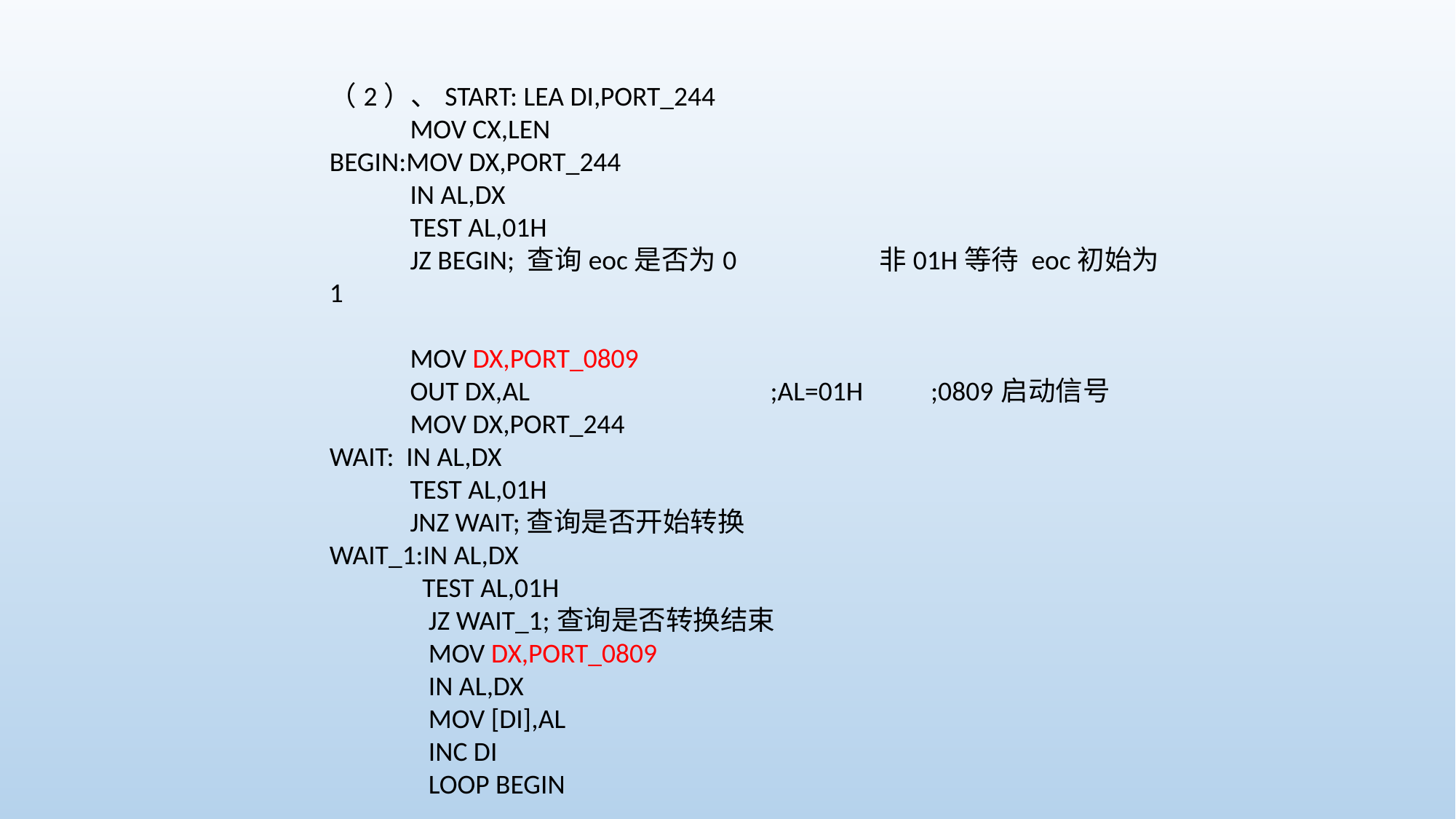

（2）、START: LEA DI,PORT_244
             MOV CX,LEN
BEGIN:MOV DX,PORT_244
             IN AL,DX
             TEST AL,01H
             JZ BEGIN; 查询eoc是否为0                      非01H等待 eoc初始为1

             MOV DX,PORT_0809
             OUT DX,AL                                       ;AL=01H           ;0809启动信号
             MOV DX,PORT_244
WAIT:  IN AL,DX
             TEST AL,01H
             JNZ WAIT;查询是否开始转换
WAIT_1:IN AL,DX
               TEST AL,01H
                JZ WAIT_1;查询是否转换结束
                MOV DX,PORT_0809
                IN AL,DX
                MOV [DI],AL
                INC DI
                LOOP BEGIN